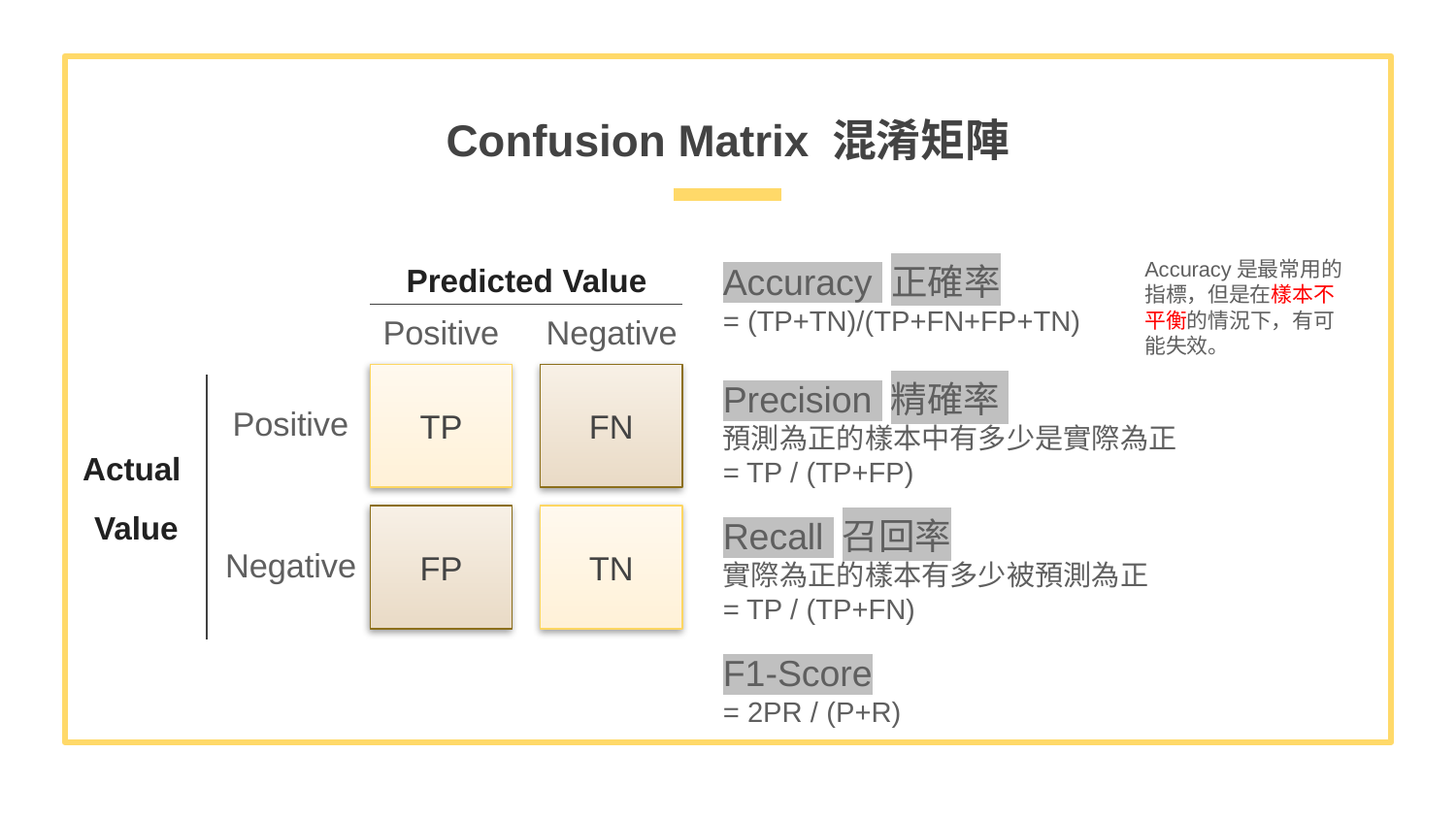

# Confusion Matrix 混淆矩陣
Accuracy是最常用的指標，但是在樣本不平衡的情況下，有可能失效。
Predicted Value
Accuracy 正確率
= (TP+TN)/(TP+FN+FP+TN)

Precision 精確率
預測為正的樣本中有多少是實際為正
= TP / (TP+FP)

Recall 召回率
實際為正的樣本有多少被預測為正
= TP / (TP+FN)

F1-Score
= 2PR / (P+R)
Negative
Positive
TP
FN
Positive
Actual
Value
FP
TN
Negative